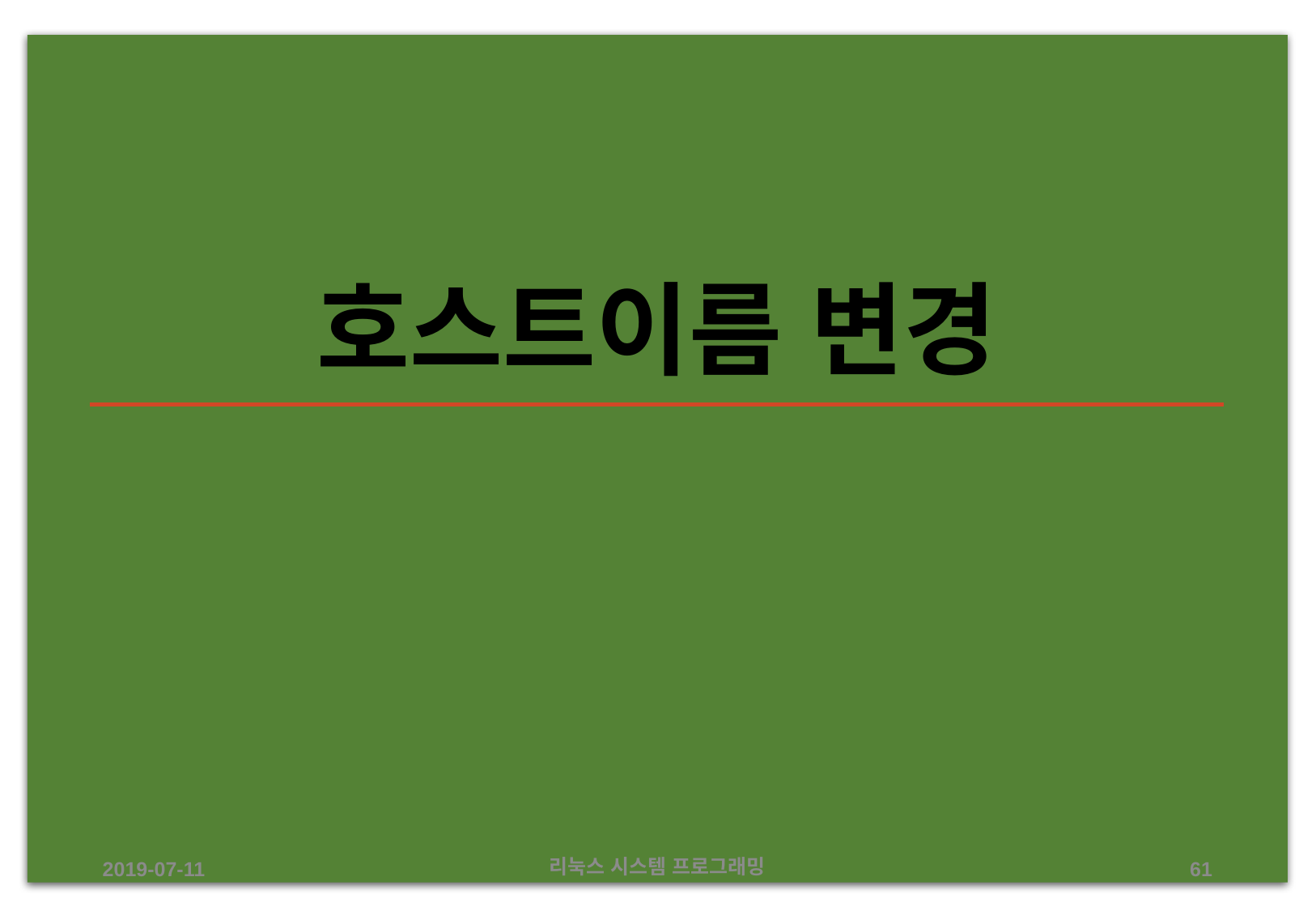

# 호스트이름 변경

2019-07-11
리눅스 시스템 프로그래밍
61